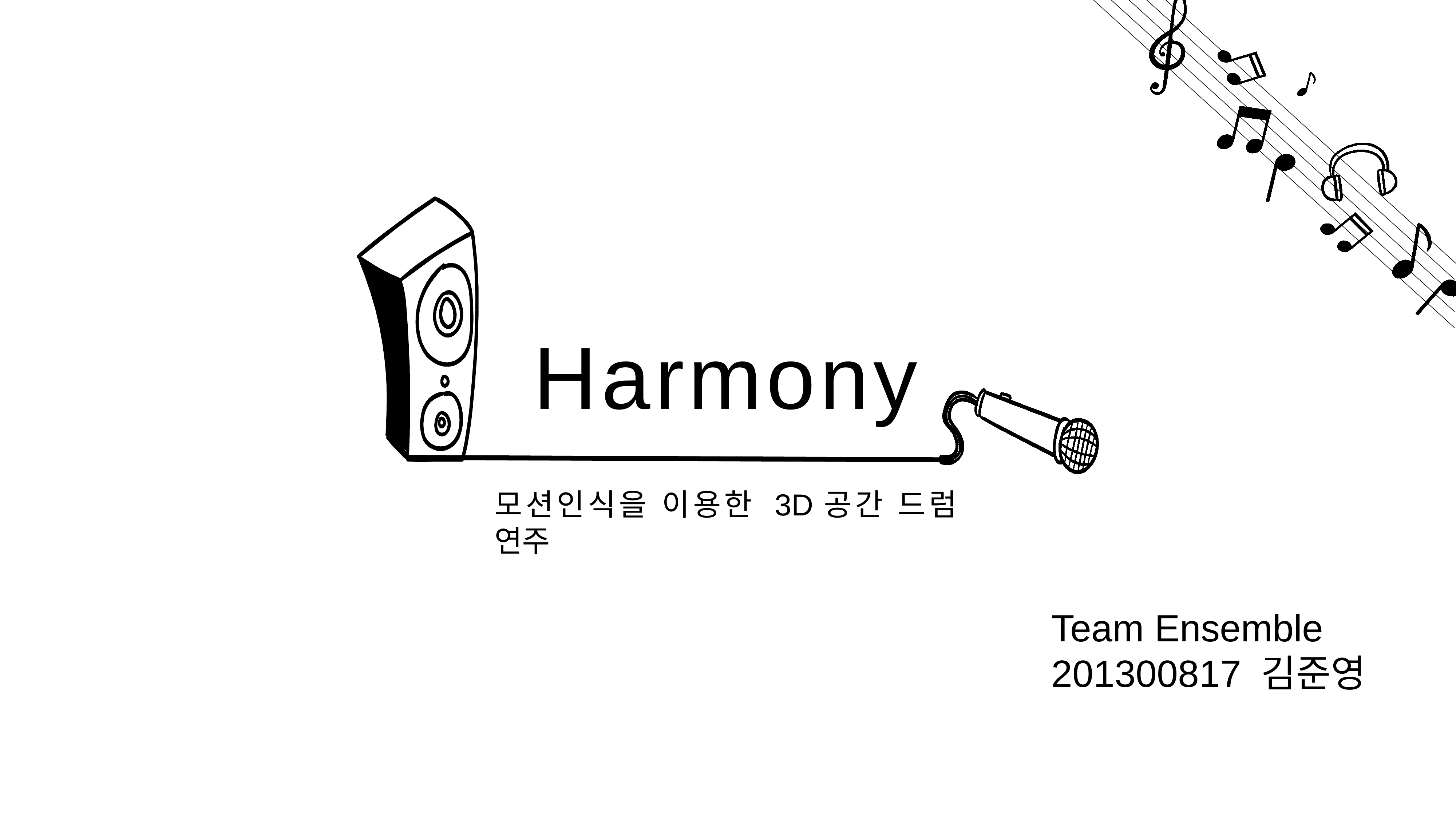

Harmony
모션인식을 이용한 3D공간 드럼 연주
Harmony
-Drum kit-
Team Ensemble
201300817 김준영